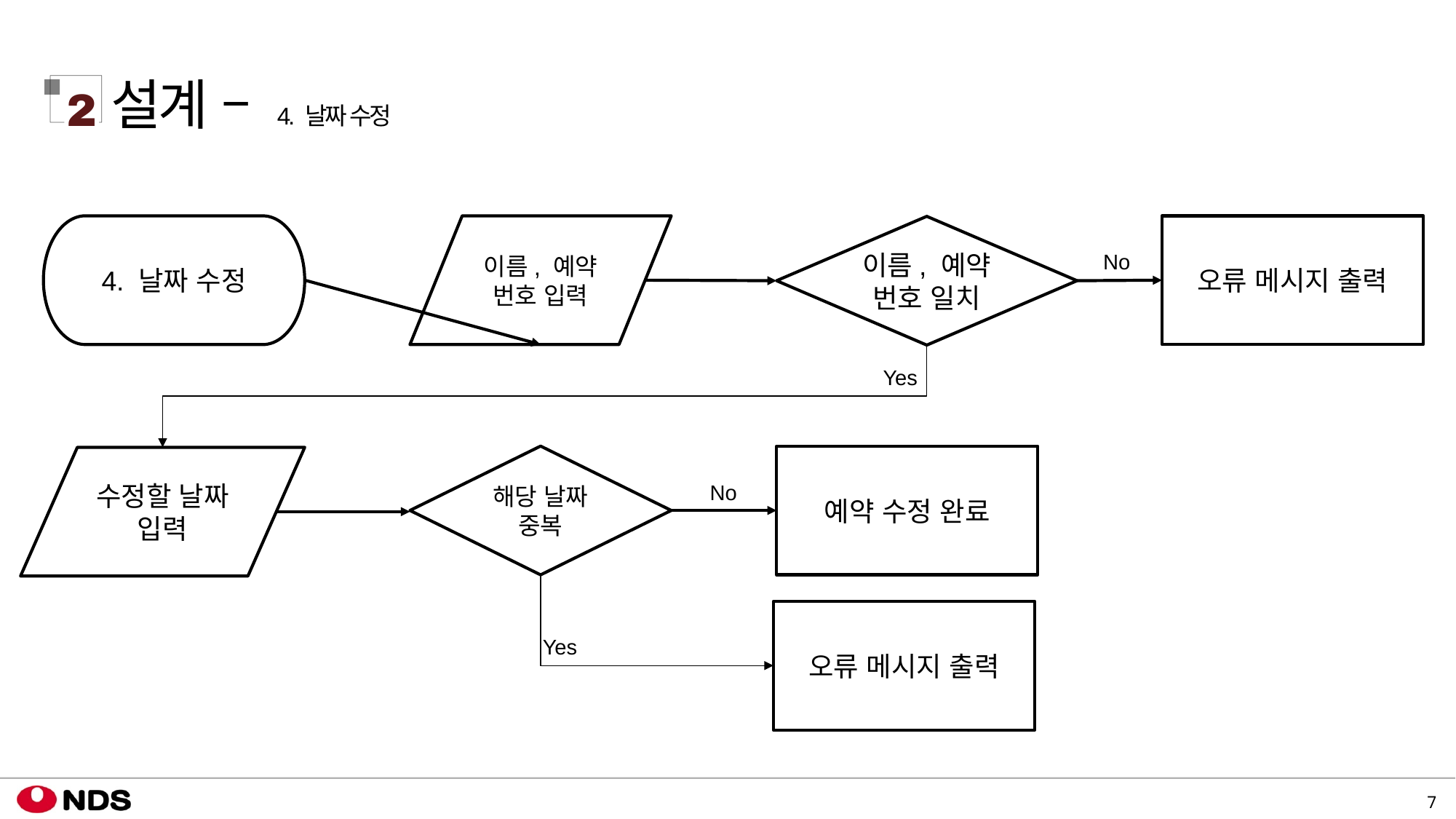

설계 – 4. 날짜 수정

2
4. 날짜 수정
이름, 예약 번호 입력
오류 메시지 출력
이름, 예약 번호 일치
No
Yes
예약 수정 완료
해당 날짜 중복
수정할 날짜 입력
No
오류 메시지 출력
Yes